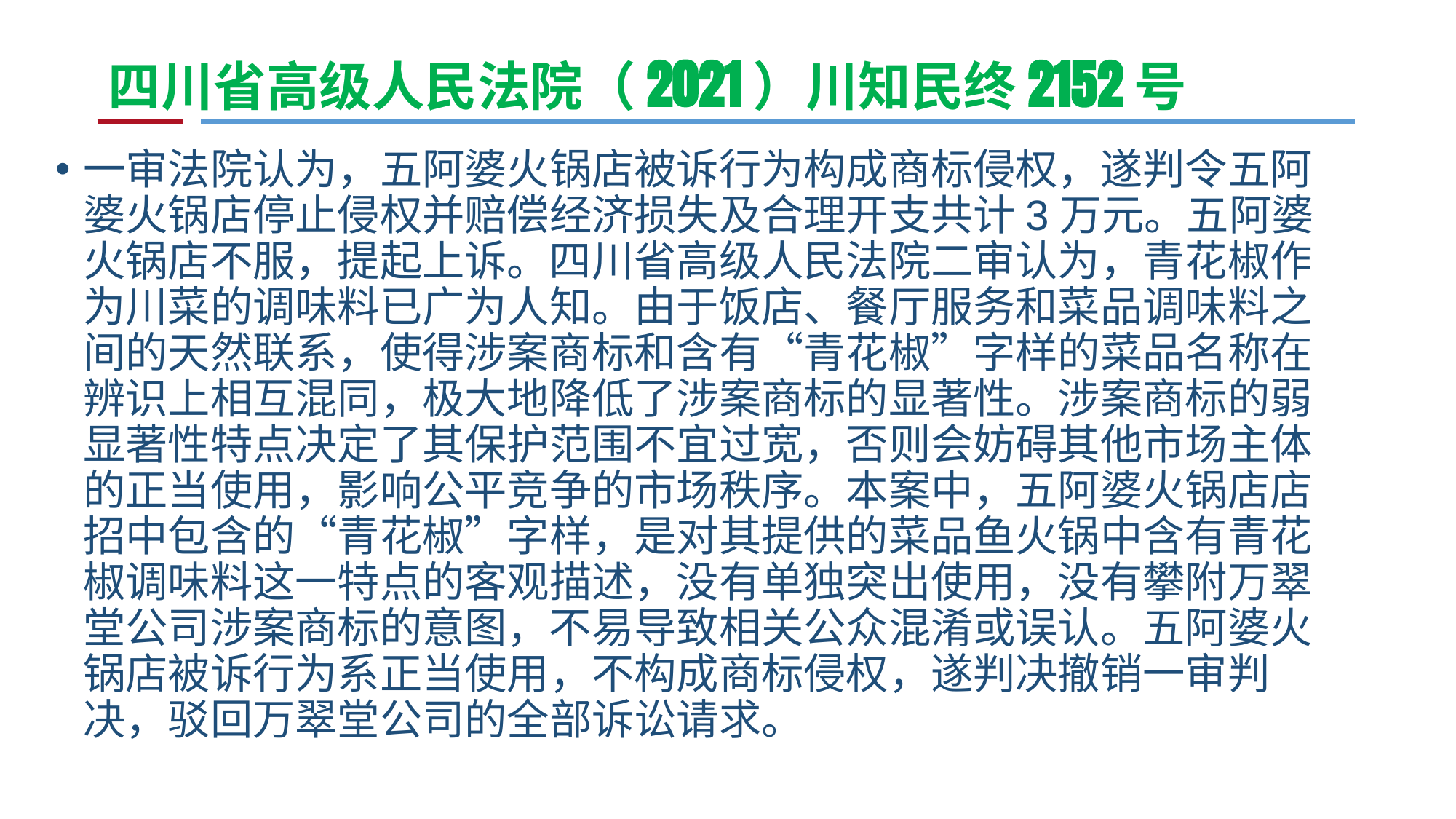

# 四川省高级人民法院（2021）川知民终2152号
一审法院认为，五阿婆火锅店被诉行为构成商标侵权，遂判令五阿婆火锅店停止侵权并赔偿经济损失及合理开支共计3万元。五阿婆火锅店不服，提起上诉。四川省高级人民法院二审认为，青花椒作为川菜的调味料已广为人知。由于饭店、餐厅服务和菜品调味料之间的天然联系，使得涉案商标和含有“青花椒”字样的菜品名称在辨识上相互混同，极大地降低了涉案商标的显著性。涉案商标的弱显著性特点决定了其保护范围不宜过宽，否则会妨碍其他市场主体的正当使用，影响公平竞争的市场秩序。本案中，五阿婆火锅店店招中包含的“青花椒”字样，是对其提供的菜品鱼火锅中含有青花椒调味料这一特点的客观描述，没有单独突出使用，没有攀附万翠堂公司涉案商标的意图，不易导致相关公众混淆或误认。五阿婆火锅店被诉行为系正当使用，不构成商标侵权，遂判决撤销一审判决，驳回万翠堂公司的全部诉讼请求。